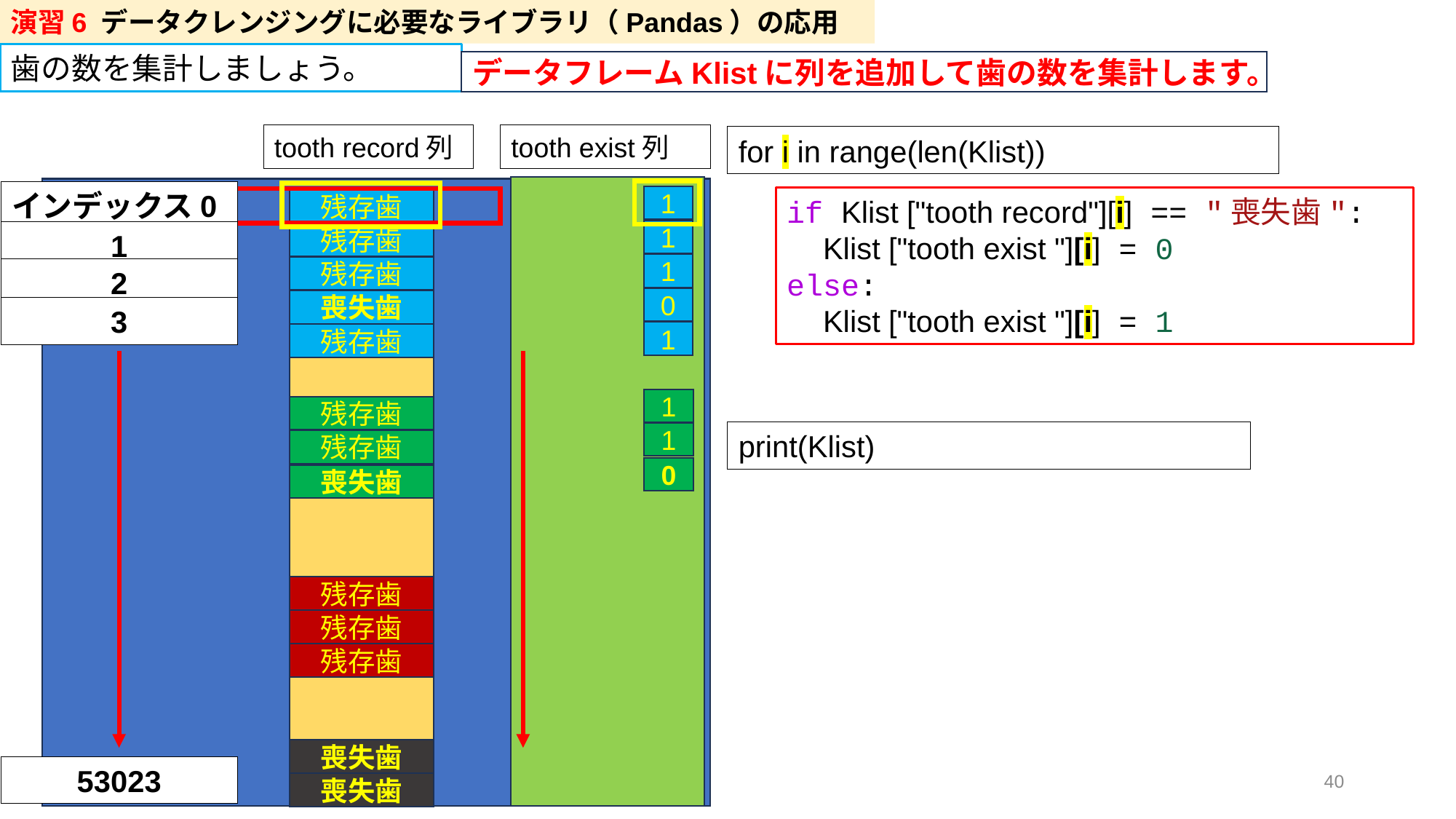

演習6 データクレンジングに必要なライブラリ（Pandas）の応用
歯の数を集計しましょう。
データフレームKlistに列を追加して歯の数を集計します。
tooth record列
tooth exist列
for i in range(len(Klist))

インデックス0

1
if Klist ["tooth record"][i] == "喪失歯":
  Klist ["tooth exist "][i] = 0
else:
  Klist ["tooth exist "][i] = 1

残存歯
1
1
残存歯
1
残存歯
2
0
喪失歯
3
1
残存歯
1
残存歯
print(Klist)
1
残存歯
0
喪失歯
残存歯
残存歯
残存歯
喪失歯
53023
40
喪失歯